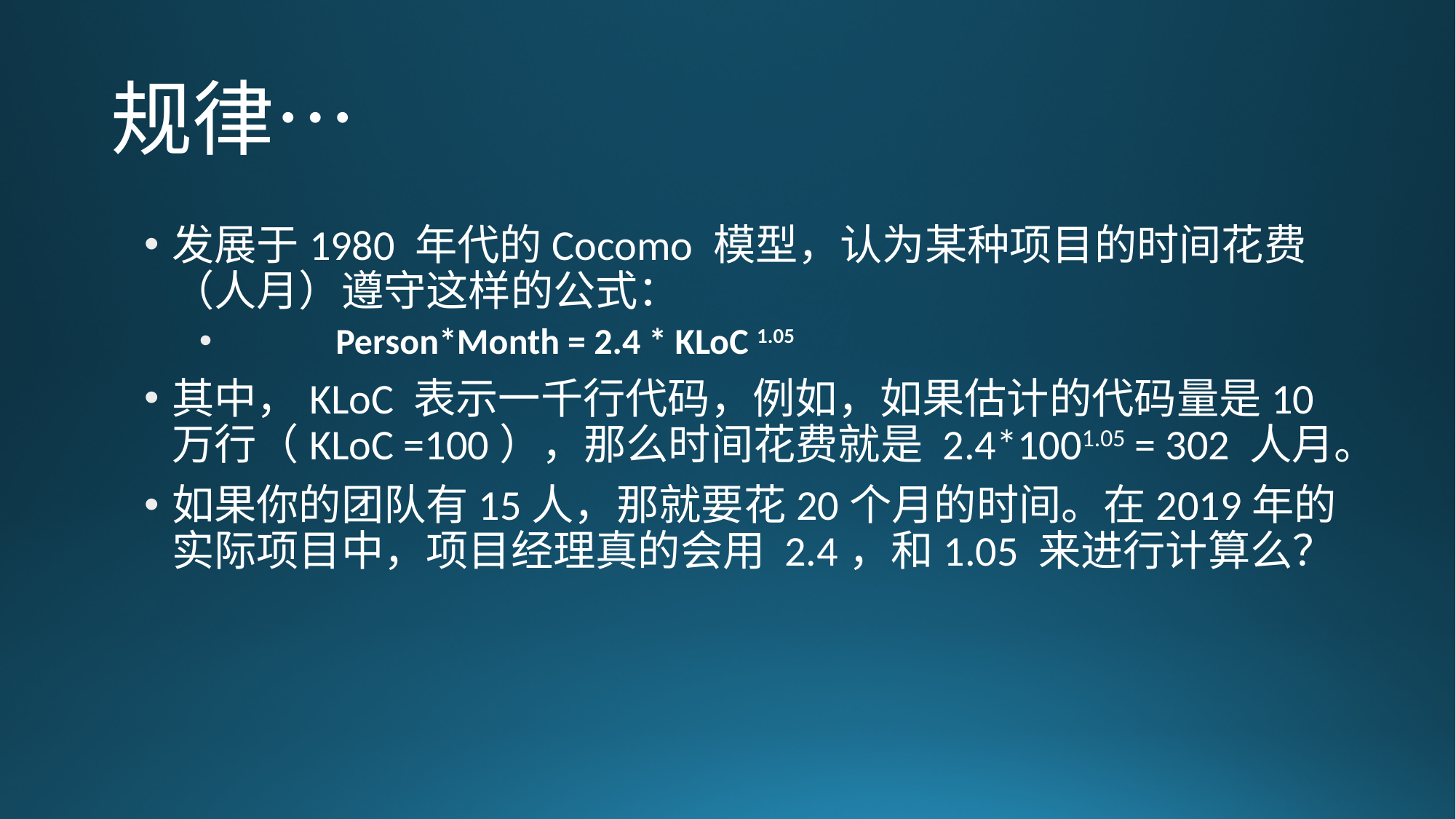

# 规律…
发展于1980 年代的Cocomo 模型，认为某种项目的时间花费（人月）遵守这样的公式：
	Person*Month = 2.4 * KLoC 1.05
其中，KLoC 表示一千行代码，例如，如果估计的代码量是10万行（KLoC =100），那么时间花费就是 2.4*1001.05 = 302 人月。
如果你的团队有15人，那就要花20个月的时间。在2019年的实际项目中，项目经理真的会用 2.4，和1.05 来进行计算么？